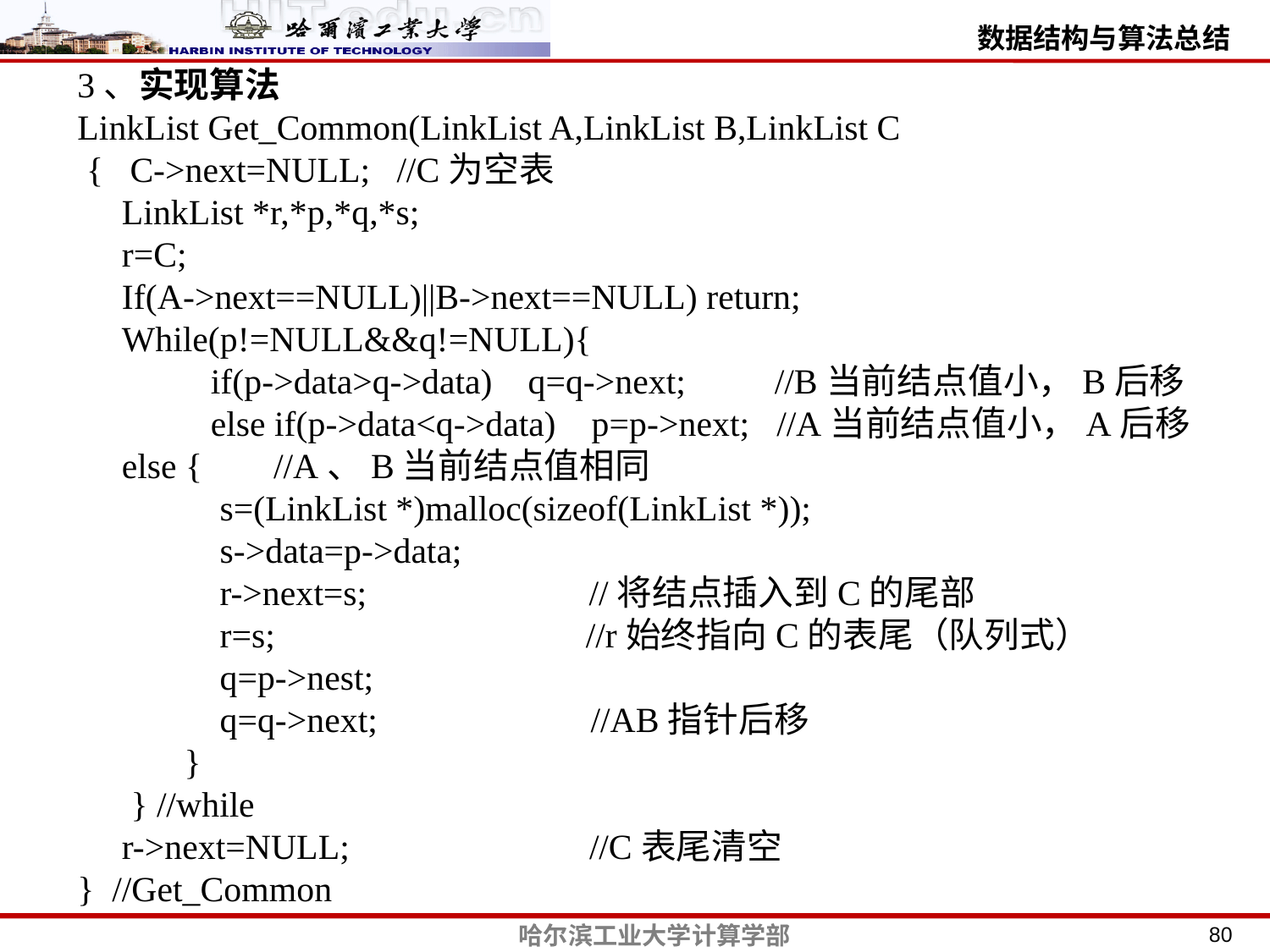

3、实现算法
LinkList Get_Common(LinkList A,LinkList B,LinkList C
 {   C->next=NULL;   //C为空表
     LinkList *r,*p,*q,*s;
     r=C;
     If(A->next==NULL)||B->next==NULL) return;
     While(p!=NULL&&q!=NULL){
               if(p->data>q->data)    q=q->next;          //B当前结点值小，B后移
               else if(p->data<q->data)    p=p->next;   //A当前结点值小，A后移
     else {        //A、B当前结点值相同
                s=(LinkList *)malloc(sizeof(LinkList *));
                s->data=p->data;
                r->next=s;                         //将结点插入到C的尾部
                r=s;                                   //r始终指向C的表尾（队列式）
                q=p->nest;
                q=q->next;                        //AB指针后移
            }
      } //while
     r->next=NULL;                           //C表尾清空
}  //Get_Common